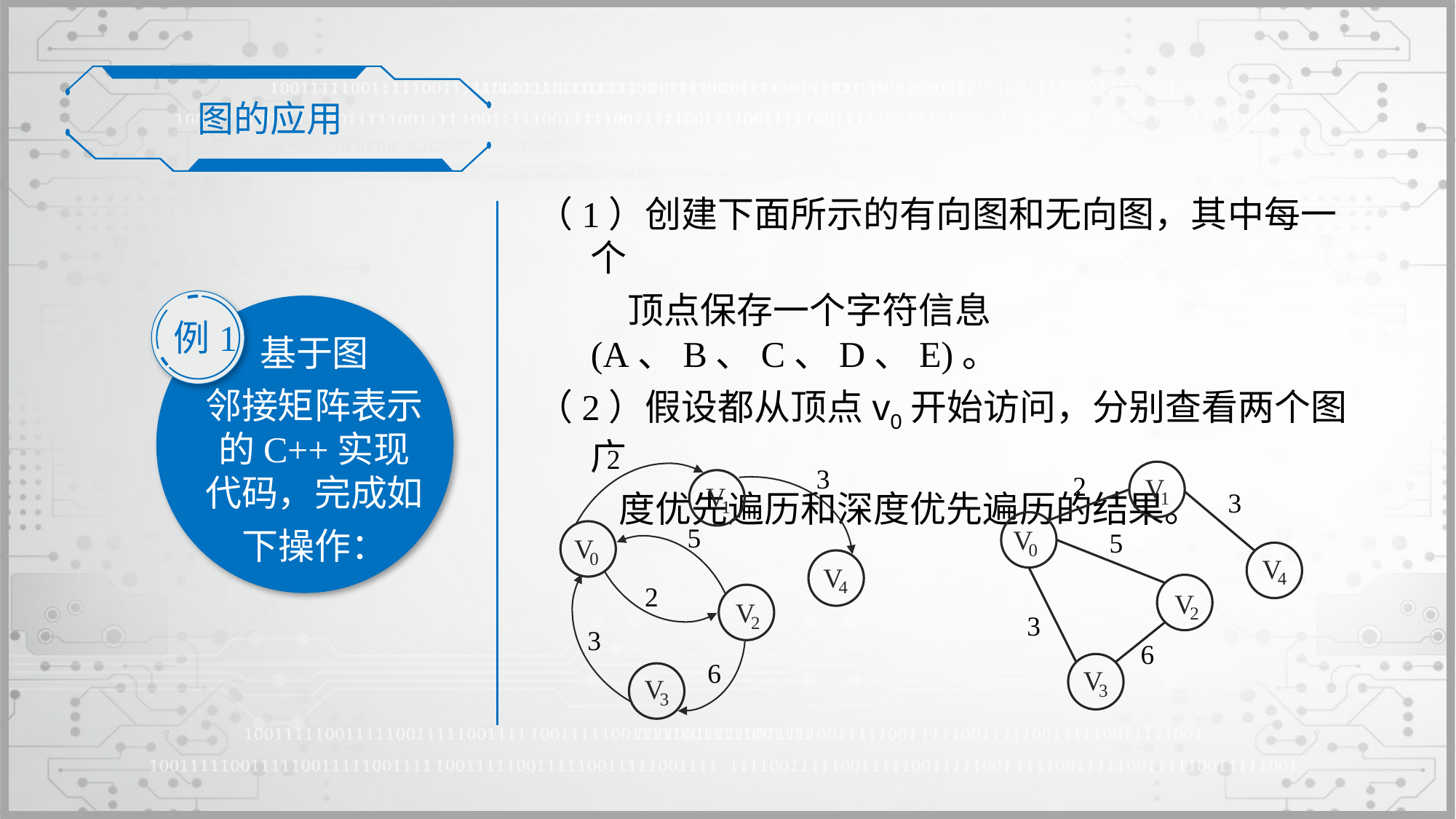

图的应用
（1）创建下面所示的有向图和无向图，其中每一个
          顶点保存一个字符信息(A、B、C、D、E)。
（2）假设都从顶点v0开始访问，分别查看两个图广
         度优先遍历和深度优先遍历的结果。

例1

基于图
邻接矩阵表示的C++实现代码，完成如
下操作：
2
3

5

2

3
6

V
1
V
0
V
4
V
2
V
3

2
3

5

3
6

V
1
V
0
V
4
V
2
V
3